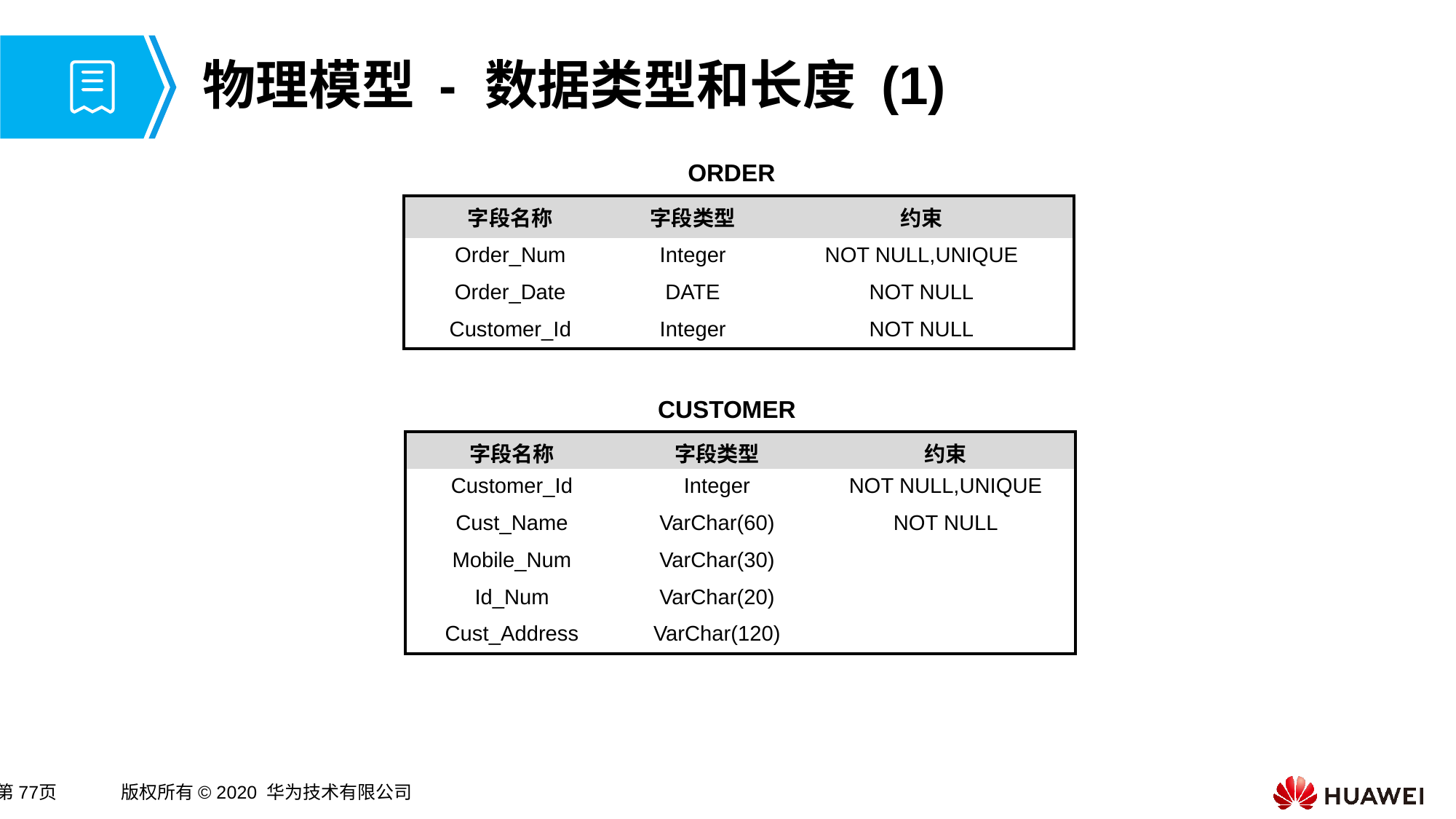

# 物理模型 - 数据类型和长度 (1)
ORDER
| 字段名称 | 字段类型 | 约束 |
| --- | --- | --- |
| Order\_Num | Integer | NOT NULL,UNIQUE |
| Order\_Date | DATE | NOT NULL |
| Customer\_Id | Integer | NOT NULL |
CUSTOMER
| 字段名称 | 字段类型 | 约束 |
| --- | --- | --- |
| Customer\_Id | Integer | NOT NULL,UNIQUE |
| Cust\_Name | VarChar(60) | NOT NULL |
| Mobile\_Num | VarChar(30) |  |
| Id\_Num | VarChar(20) |  |
| Cust\_Address | VarChar(120) |  |
空格
空格